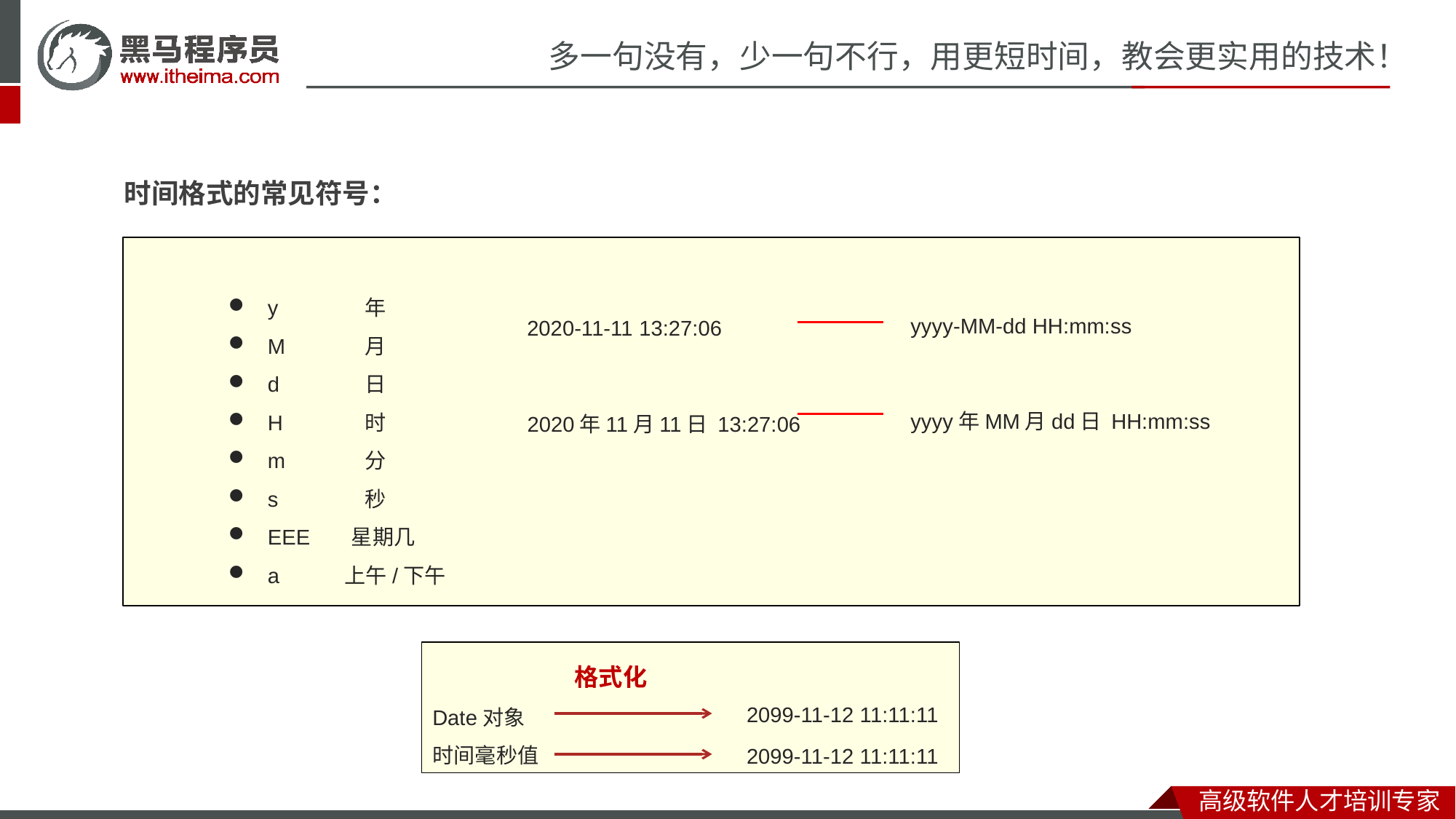

时间格式的常见符号：

  y	年
  M	月
  d	日
  H	时
  m	分
  s	秒
  EEE      星期几
  a          上午/下午
yyyy-MM-dd HH:mm:ss
2020-11-11 13:27:06
yyyy年MM月dd日 HH:mm:ss
2020年11月11日 13:27:06
                         格式化
Date对象
时间毫秒值
2099-11-12 11:11:11
2099-11-12 11:11:11